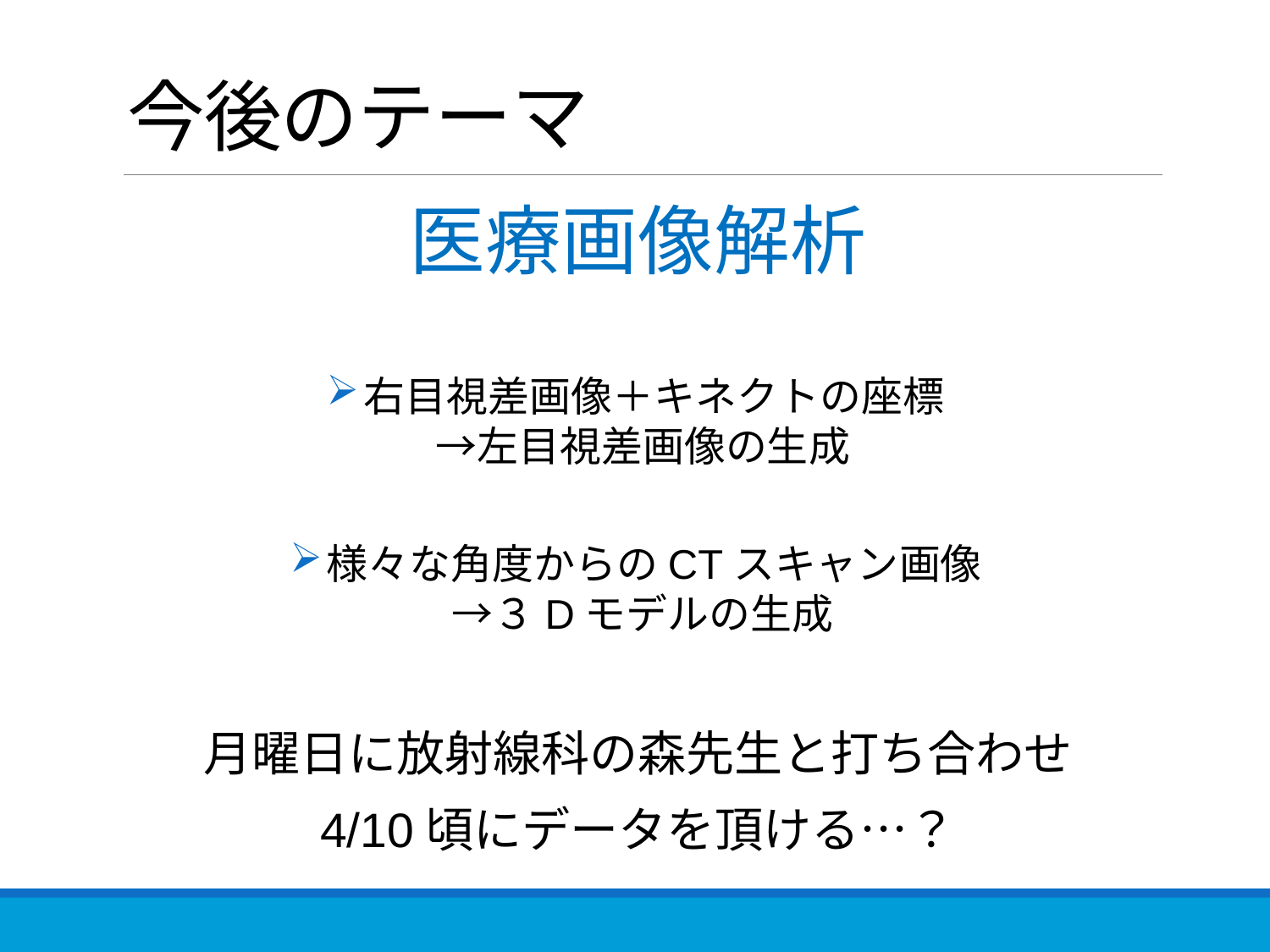

# 今後のテーマ
医療画像解析

右目視差画像＋キネクトの座標
→左目視差画像の生成
様々な角度からのCTスキャン画像
→３Dモデルの生成

月曜日に放射線科の森先生と打ち合わせ
4/10頃にデータを頂ける…？